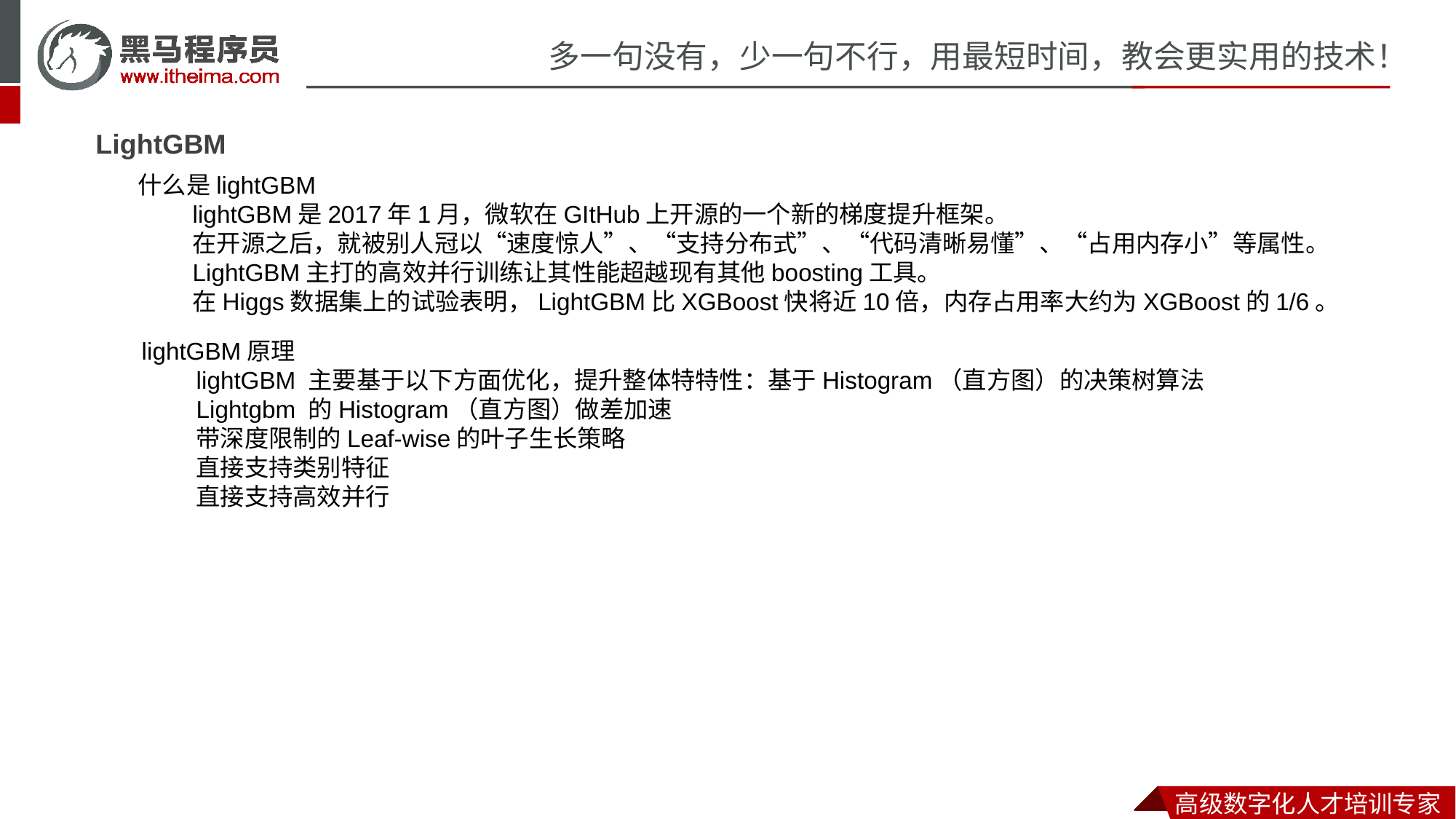

LightGBM
什么是lightGBM
lightGBM是2017年1月，微软在GItHub上开源的一个新的梯度提升框架。
在开源之后，就被别人冠以“速度惊人”、“支持分布式”、“代码清晰易懂”、“占用内存小”等属性。
LightGBM主打的高效并行训练让其性能超越现有其他boosting工具。
在Higgs数据集上的试验表明，LightGBM比XGBoost快将近10倍，内存占用率大约为XGBoost的1/6。
lightGBM原理
lightGBM 主要基于以下方面优化，提升整体特特性：基于Histogram（直方图）的决策树算法
Lightgbm 的Histogram（直方图）做差加速
带深度限制的Leaf-wise的叶子生长策略
直接支持类别特征
直接支持高效并行